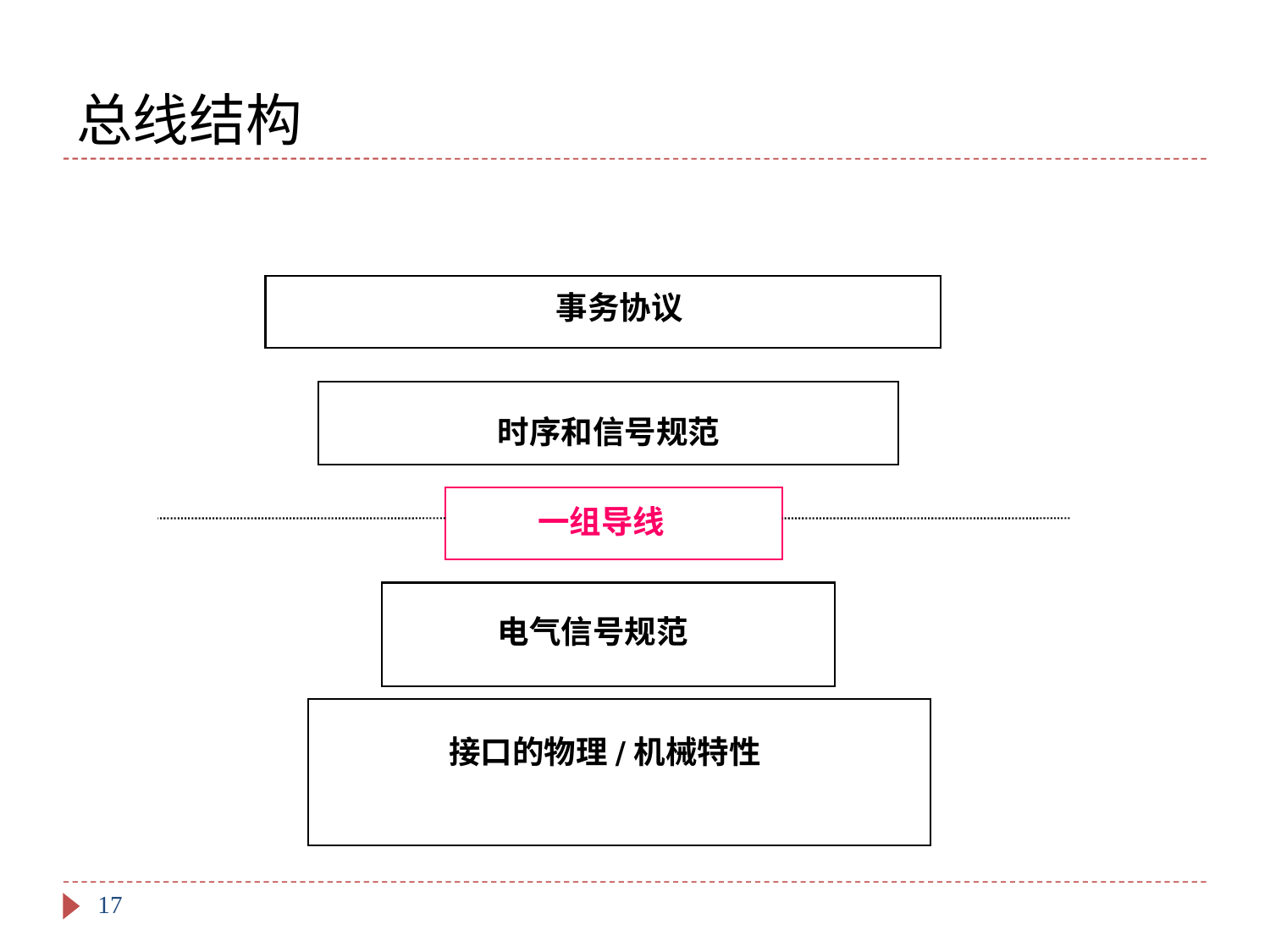

# 总线结构

事务协议

时序和信号规范

一组导线

电气信号规范

接口的物理/机械特性
17